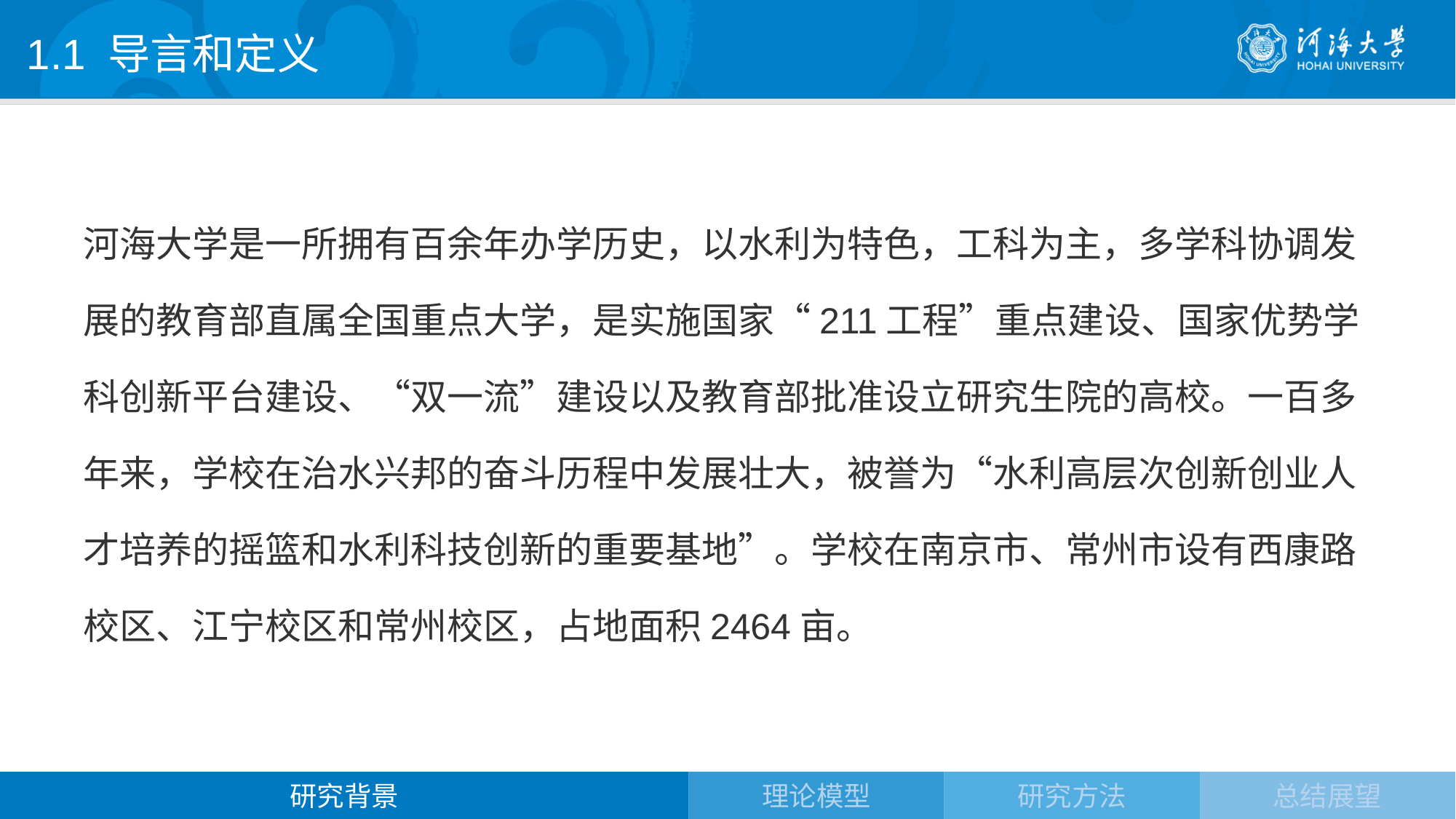

1.1 导言和定义
河海大学是一所拥有百余年办学历史，以水利为特色，工科为主，多学科协调发展的教育部直属全国重点大学，是实施国家“211工程”重点建设、国家优势学科创新平台建设、“双一流”建设以及教育部批准设立研究生院的高校。一百多年来，学校在治水兴邦的奋斗历程中发展壮大，被誉为“水利高层次创新创业人才培养的摇篮和水利科技创新的重要基地”。学校在南京市、常州市设有西康路校区、江宁校区和常州校区，占地面积2464亩。
研究背景
理论模型
研究方法
总结展望